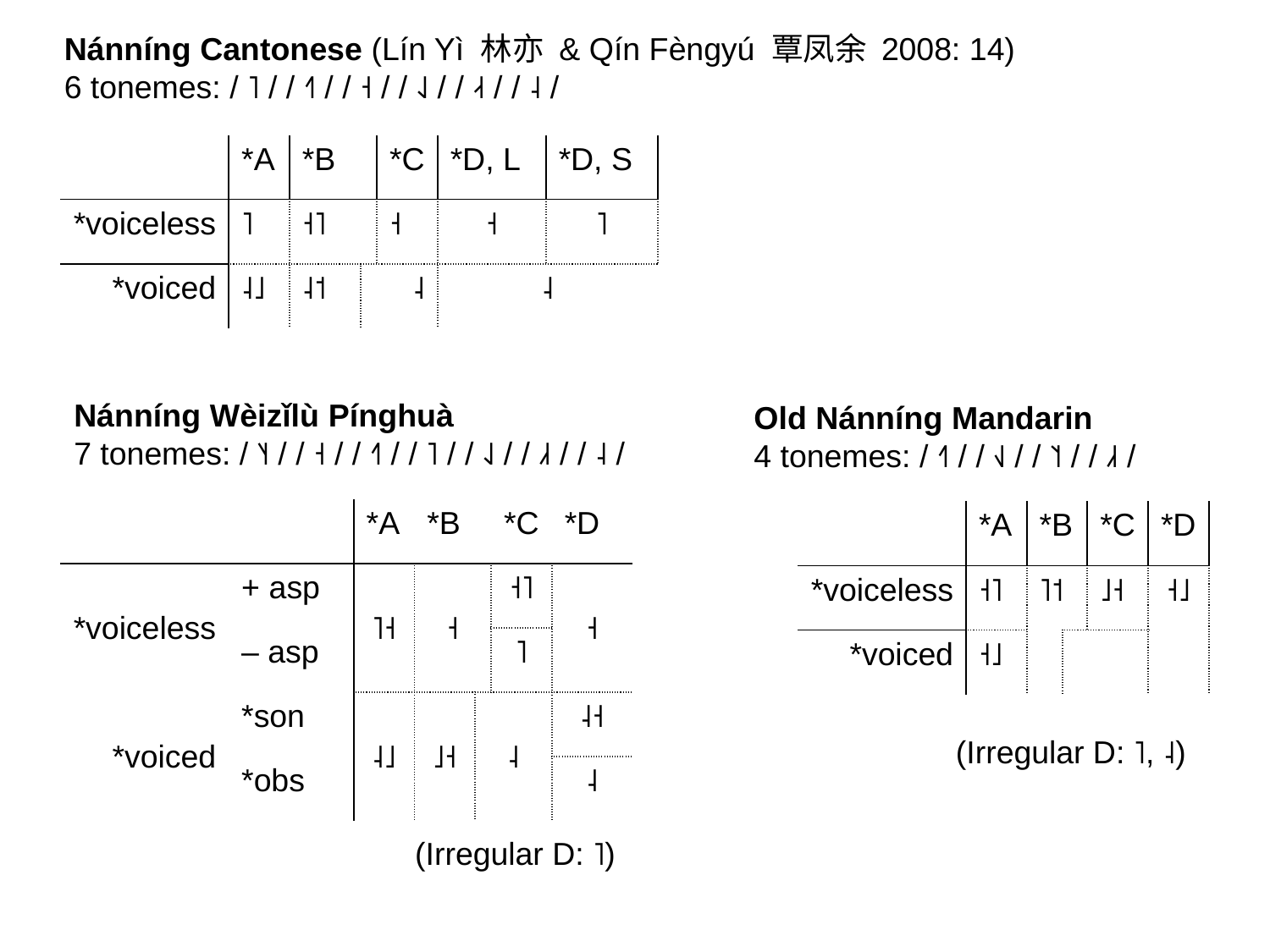

Nánníng Cantonese (Lín Yì 林亦 & Qín Fèngyú 覃凤余 2008: 14)
6 tonemes: / ˥ / / ˧˥ / / ˧ / / ˨˩ / / ˨˧ / / ˨ /

|  | \*A | \*B |  | \*C | \*D, L | \*D, S |
| --- | --- | --- | --- | --- | --- | --- |
| \*voiceless | ˥ | ˧˥ |  | ˧ | ˧ | ˥ |
| \*voiced | ˨˩ | ˨˦ | ˨ |  | ˨ |  |
Nánníng Wèizǐlù Pínghuà
7 tonemes: / ˥˧ / / ˧ / / ˧˥ / / ˥ / / ˨˩ / / ˩˧ / / ˨ /

Old Nánníng Mandarin
4 tonemes: / ˧˥ / / ˧˩ / / ˥˦ / / ˩˧ /

|  |  | \*A | \*B |  | \*C | \*D |
| --- | --- | --- | --- | --- | --- | --- |
| \*voiceless | + asp | ˥˧ | ˧ |  | ˧˥ | ˧ |
|  | – asp |  |  |  | ˥ |  |
| \*voiced | \*son | ˨˩ | ˩˧ | ˨ |  | ˨˧ |
|  | \*obs |  |  |  |  | ˨ |
|  | \*A | \*B |  | \*C | \*D |
| --- | --- | --- | --- | --- | --- |
| \*voiceless | ˧˥ | ˥˦ |  | ˩˧ | ˧˩ |
| \*voiced | ˧˩ |  |  |  |  |
(Irregular D: ˥, ˨)

(Irregular D: ˥)